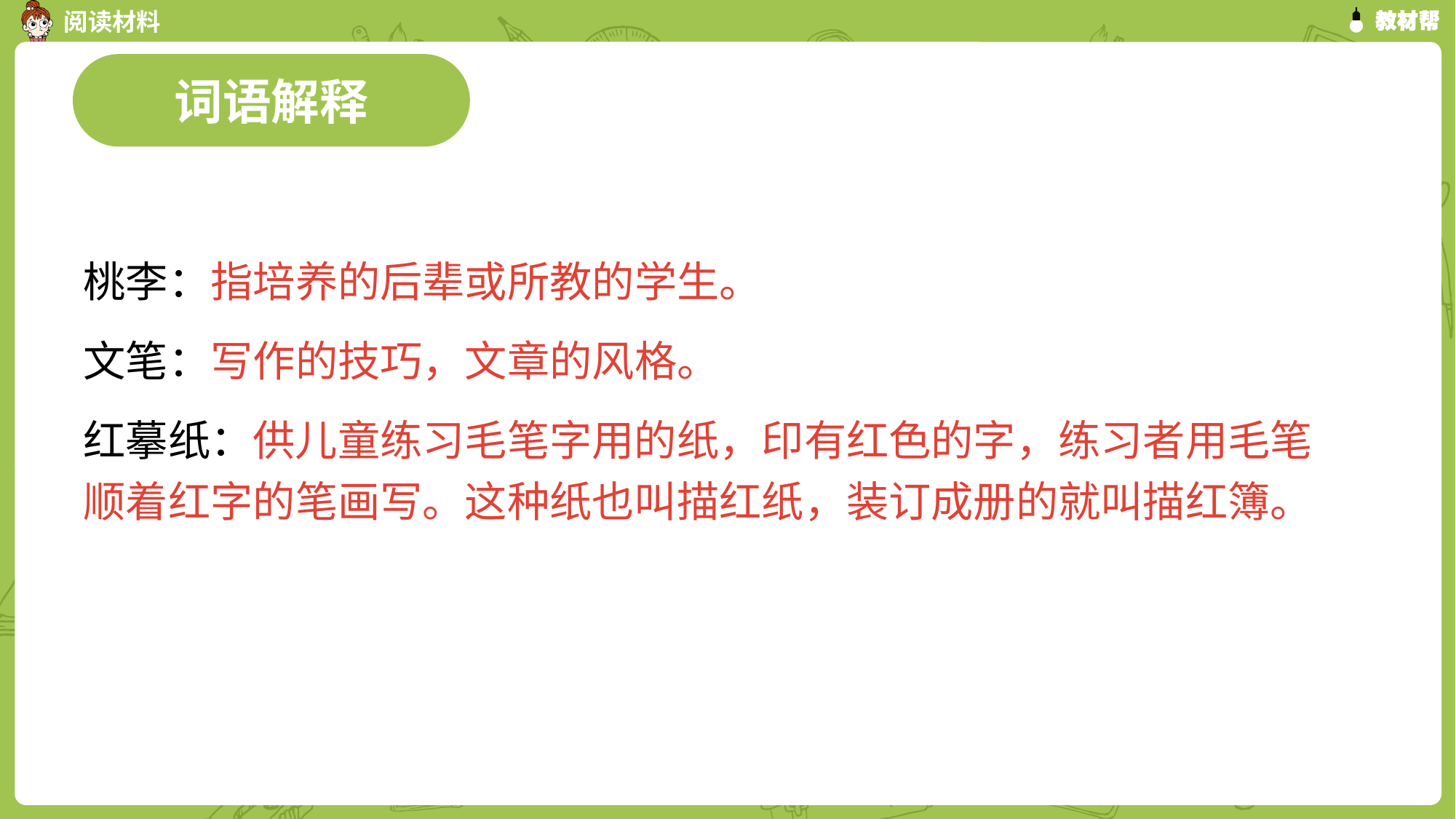

词语解释
桃李：指培养的后辈或所教的学生。
文笔：写作的技巧，文章的风格。
红摹纸：供儿童练习毛笔字用的纸，印有红色的字，练习者用毛笔顺着红字的笔画写。这种纸也叫描红纸，装订成册的就叫描红簿。